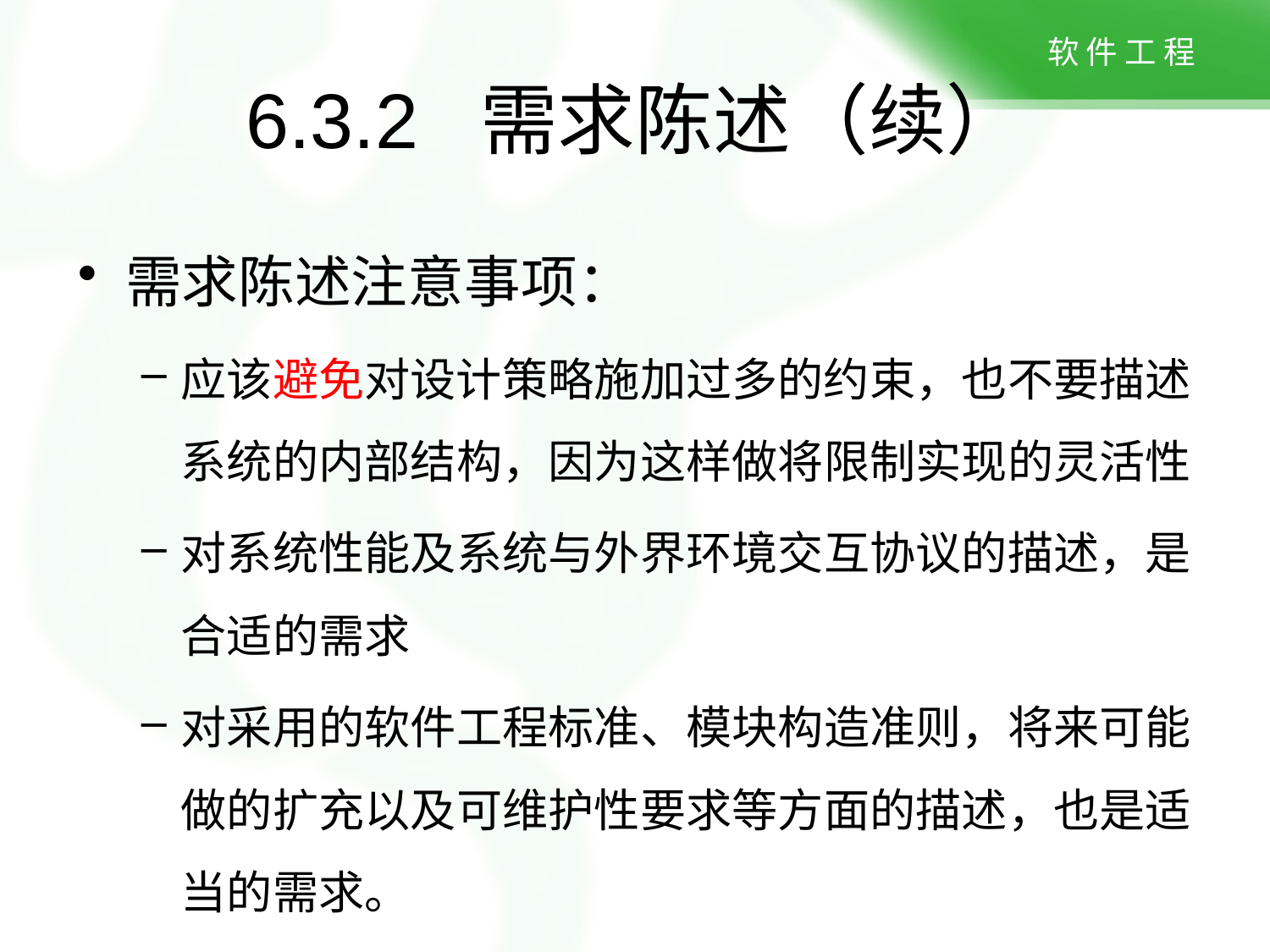

# 6.3.2  需求陈述（续）
需求陈述注意事项：
应该避免对设计策略施加过多的约束，也不要描述系统的内部结构，因为这样做将限制实现的灵活性
对系统性能及系统与外界环境交互协议的描述，是合适的需求
对采用的软件工程标准、模块构造准则，将来可能做的扩充以及可维护性要求等方面的描述，也是适当的需求。